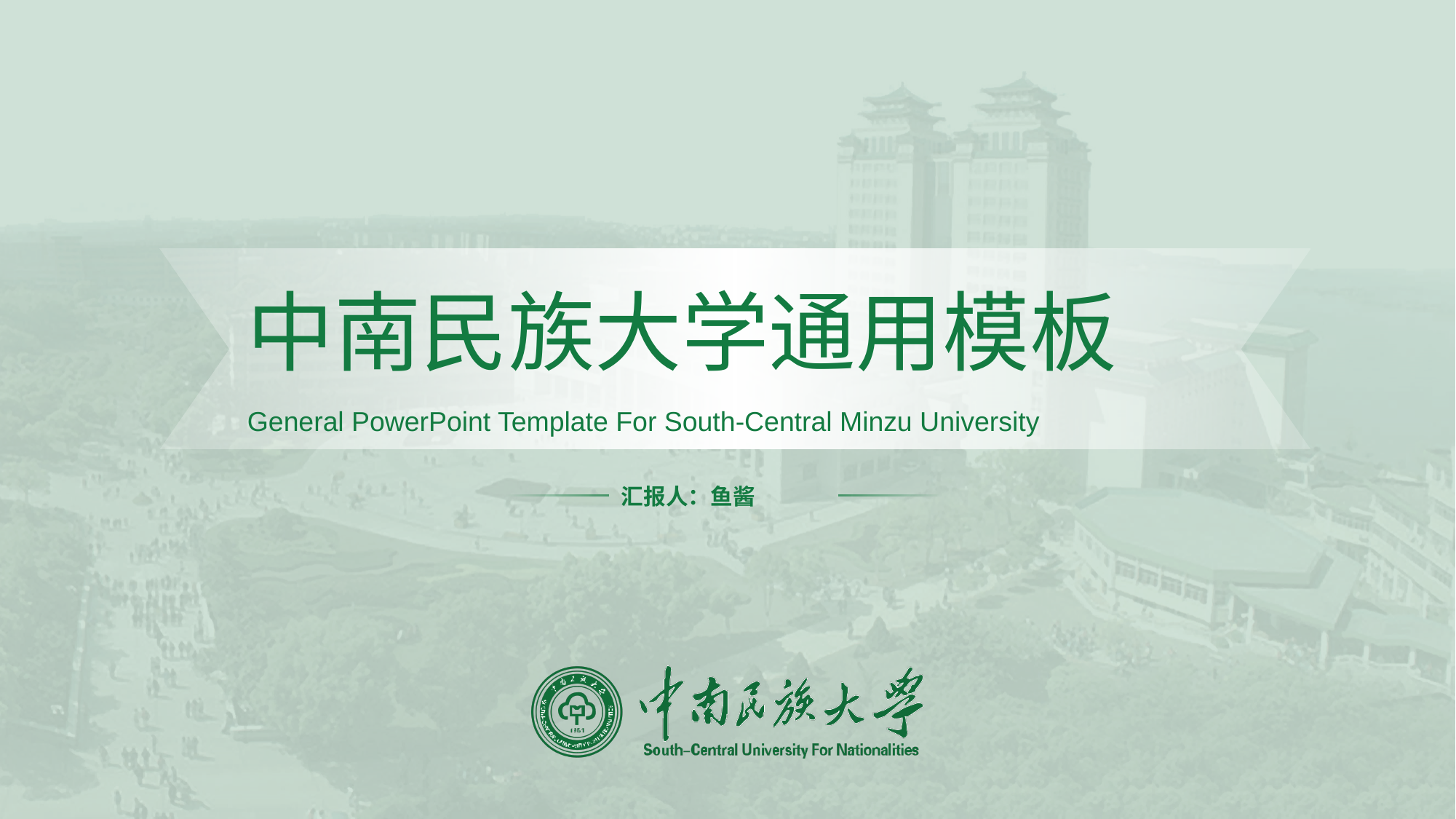

中南民族大学通用模板
General PowerPoint Template For South-Central Minzu University
汇报人：鱼酱